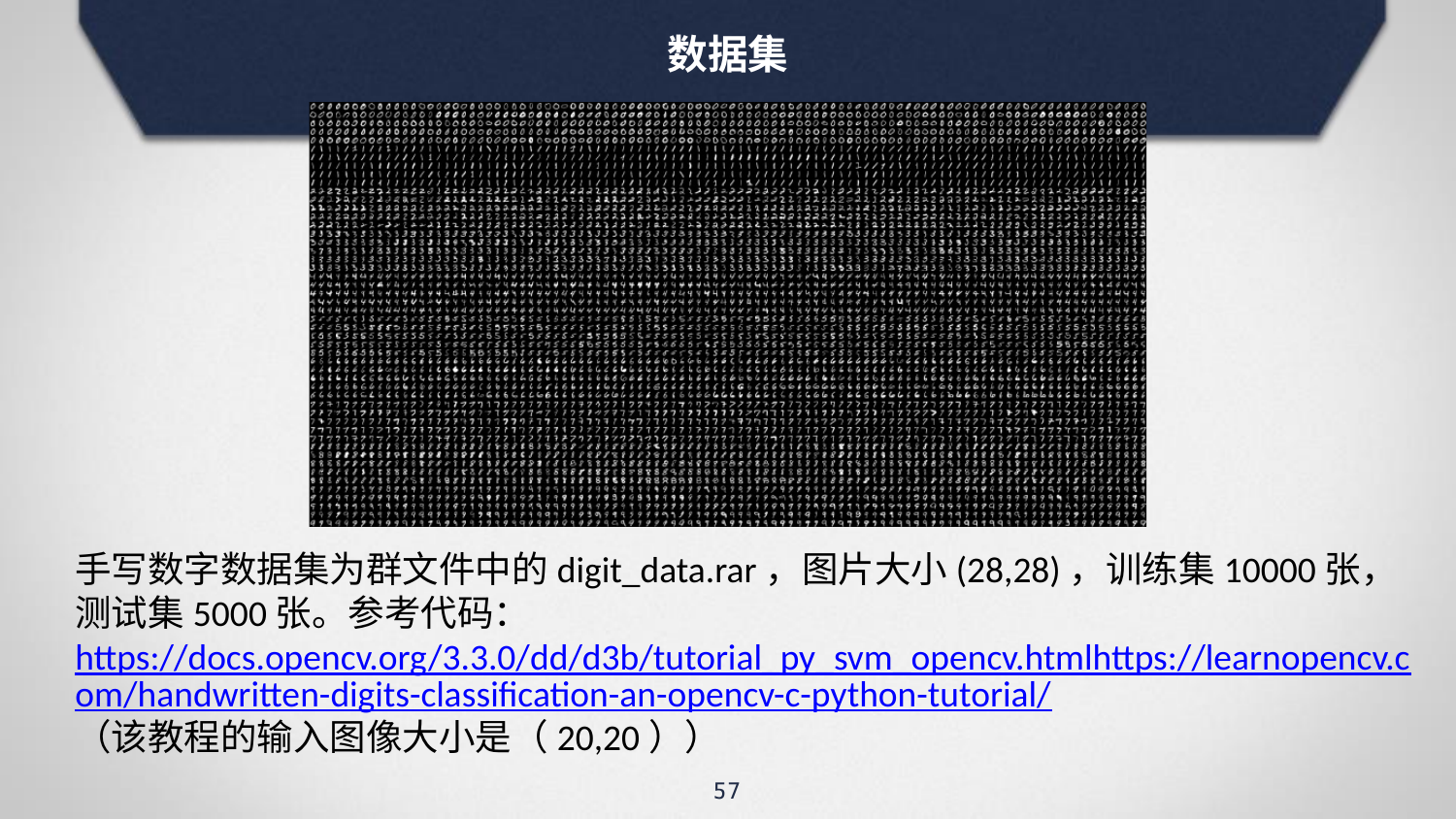

# 数据集

手写数字数据集为群文件中的digit_data.rar，图片大小(28,28)，训练集10000张，测试集5000张。参考代码： https://docs.opencv.org/3.3.0/dd/d3b/tutorial_py_svm_opencv.htmlhttps://learnopencv.com/handwritten-digits-classification-an-opencv-c-python-tutorial/
（该教程的输入图像大小是（20,20））
57